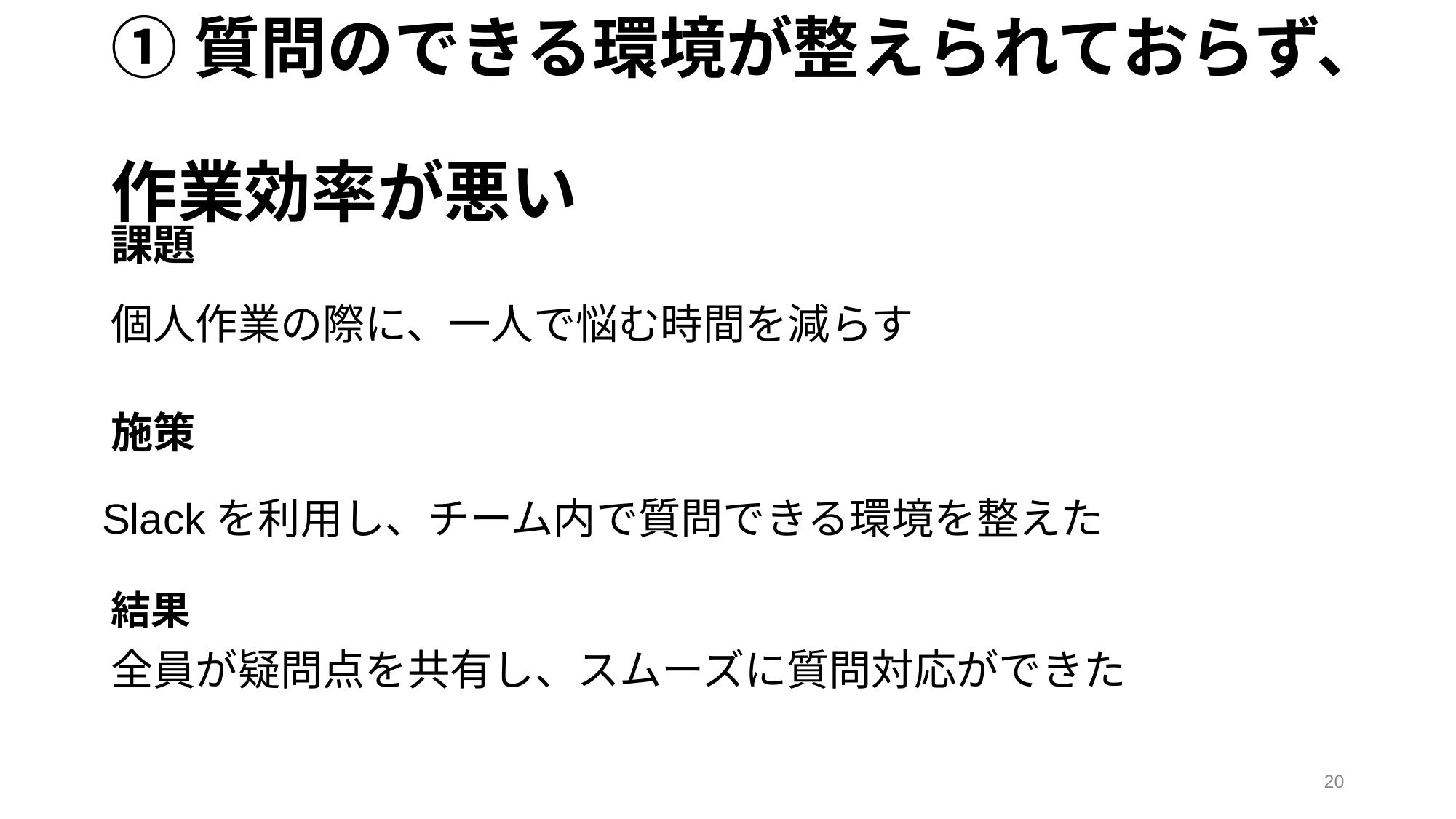

# ①質問のできる環境が整えられておらず、　 作業効率が悪い
課題
個人作業の際に、一人で悩む時間を減らす
施策
Slackを利用し、チーム内で質問できる環境を整えた

結果
全員が疑問点を共有し、スムーズに質問対応ができた
20